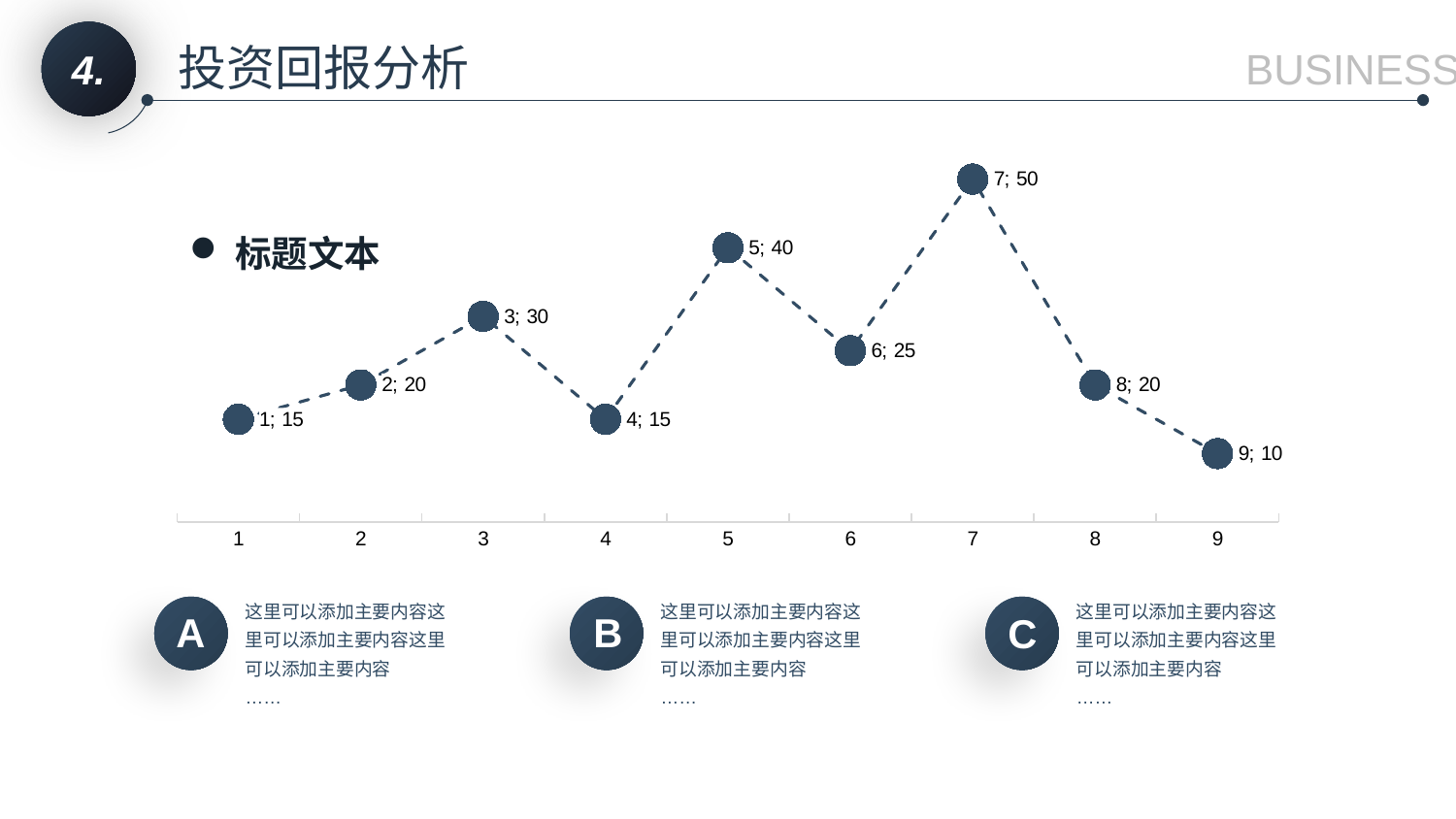

4.

投资回报分析
BUSINESS

### Chart

| Category | 系列 1 |
|---|---|
| 1 | 15.0 |
| 2 | 20.0 |
| 3 | 30.0 |
| 4 | 15.0 |
| 5 | 40.0 |
| 6 | 25.0 |
| 7 | 50.0 |
| 8 | 20.0 |
| 9 | 10.0 |
标题文本
这里可以添加主要内容这里可以添加主要内容这里可以添加主要内容
……
这里可以添加主要内容这里可以添加主要内容这里可以添加主要内容
……
这里可以添加主要内容这里可以添加主要内容这里可以添加主要内容
……

A

B

C